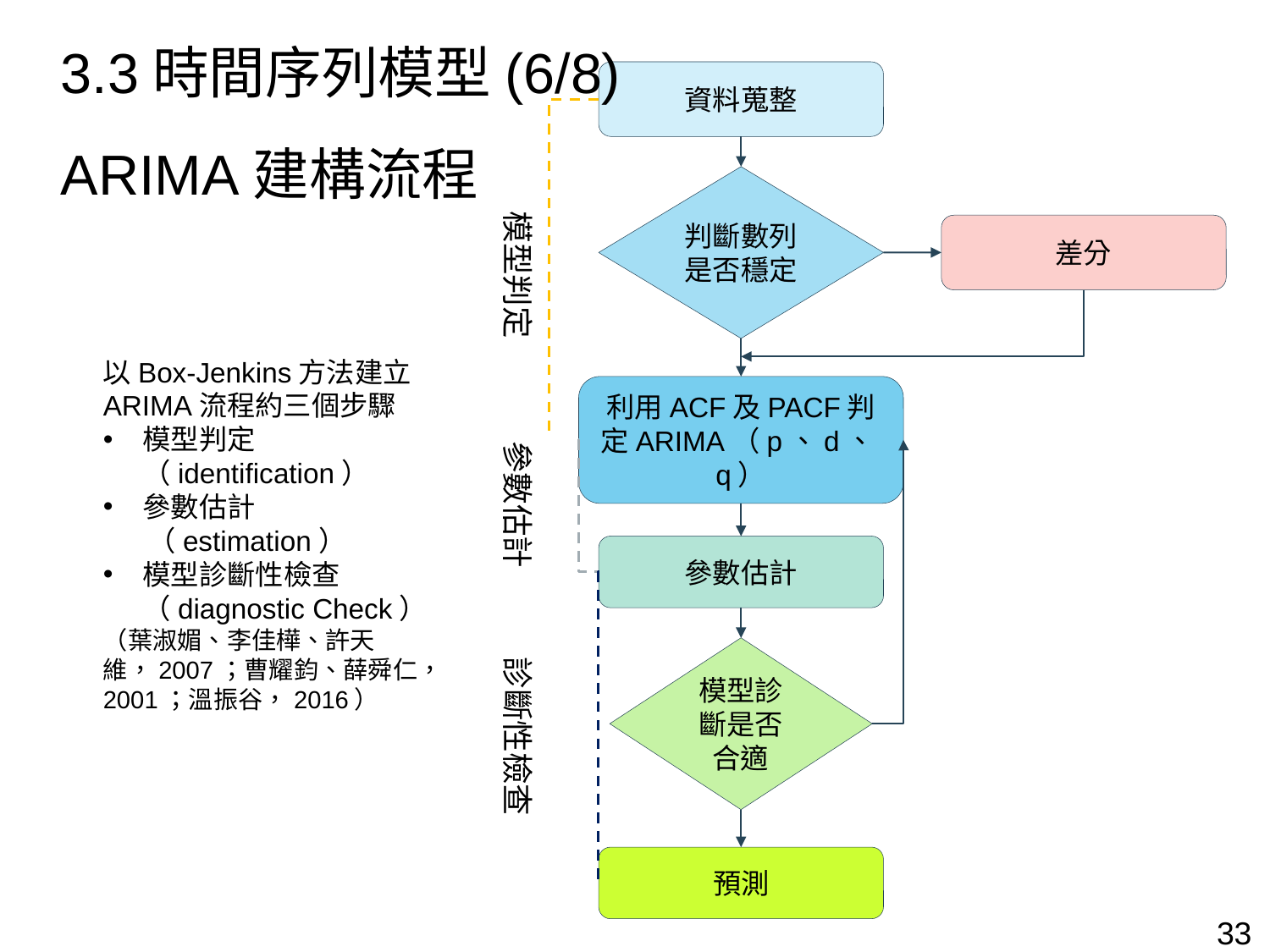

3.3時間序列模型(6/8)
ARIMA建構流程
資料蒐整
判斷數列是否穩定
模型判定
差分
以Box-Jenkins方法建立ARIMA流程約三個步驟
模型判定（identification）
參數估計
      （estimation）
模型診斷性檢查（diagnostic Check）
（葉淑媚、李佳樺、許天維，2007；曹耀鈞、薛舜仁，2001；溫振谷，2016）
利用ACF及PACF判定ARIMA（p、d、q）
參數估計
參數估計
模型診斷是否合適
診斷性檢查
預測
33